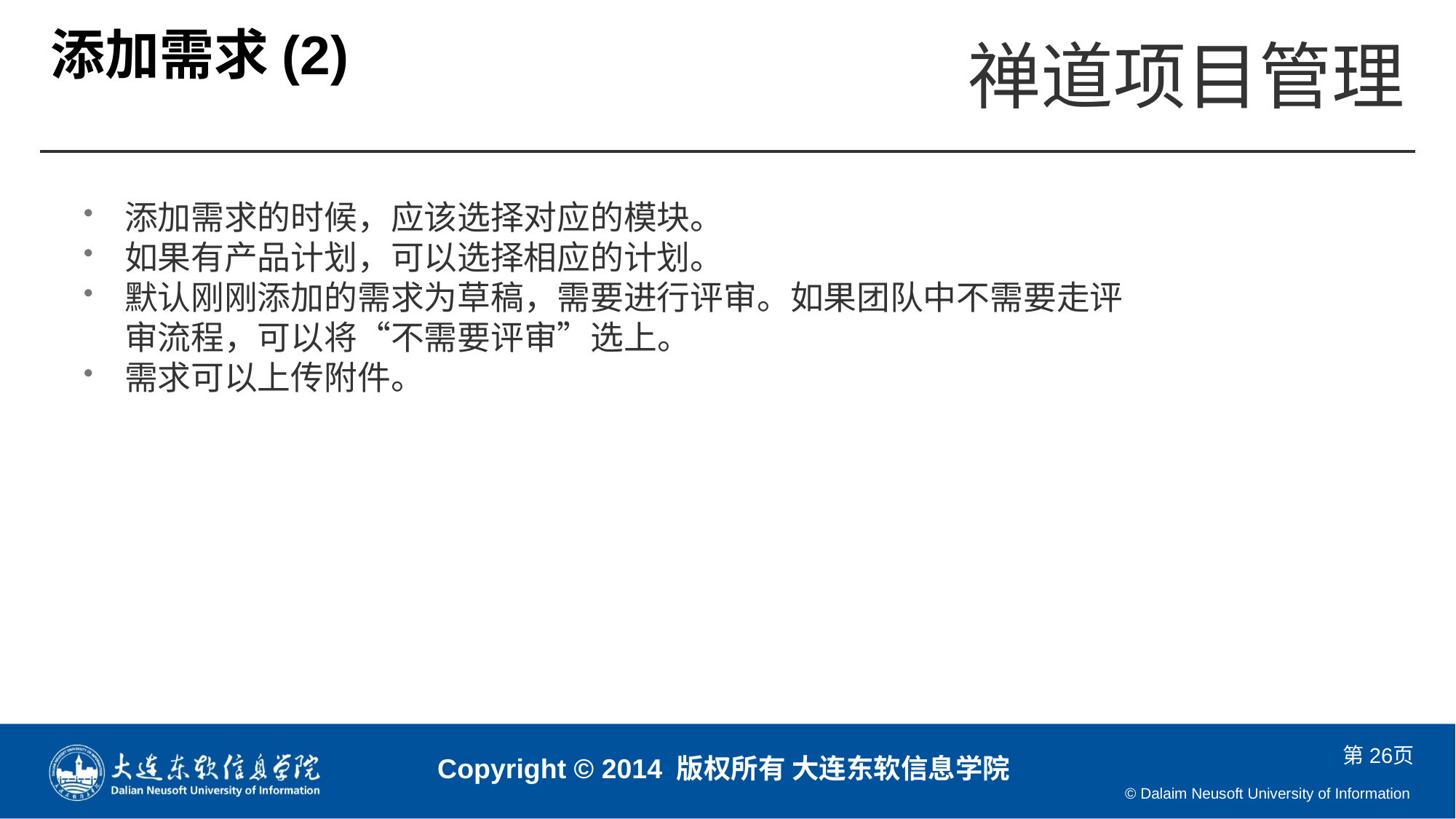

# 添加需求(2)

添加需求的时候，应该选择对应的模块。
如果有产品计划，可以选择相应的计划。
默认刚刚添加的需求为草稿，需要进行评审。如果团队中不需要走评审流程，可以将“不需要评审”选上。
需求可以上传附件。